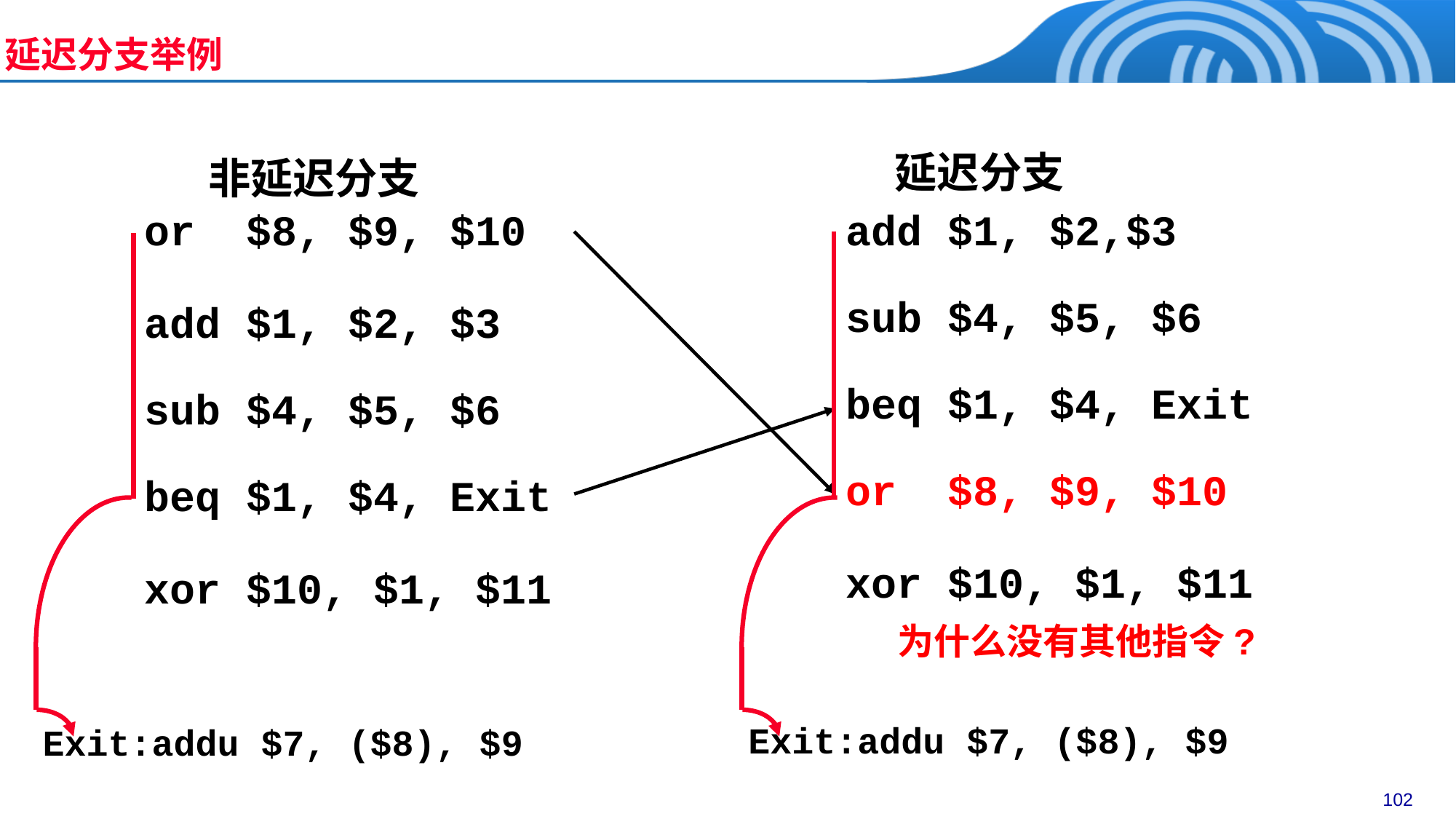

延迟分支举例
延迟分支
非延迟分支
or  $8, $9, $10
add $1, $2, $3
sub $4, $5, $6
beq $1, $4, Exit
xor $10, $1, $11
add $1, $2,$3
sub $4, $5, $6
beq $1, $4, Exit
or  $8, $9, $10
xor $10, $1, $11

Exit:addu $7, ($8), $9
为什么没有其他指令?
Exit:addu $7, ($8), $9